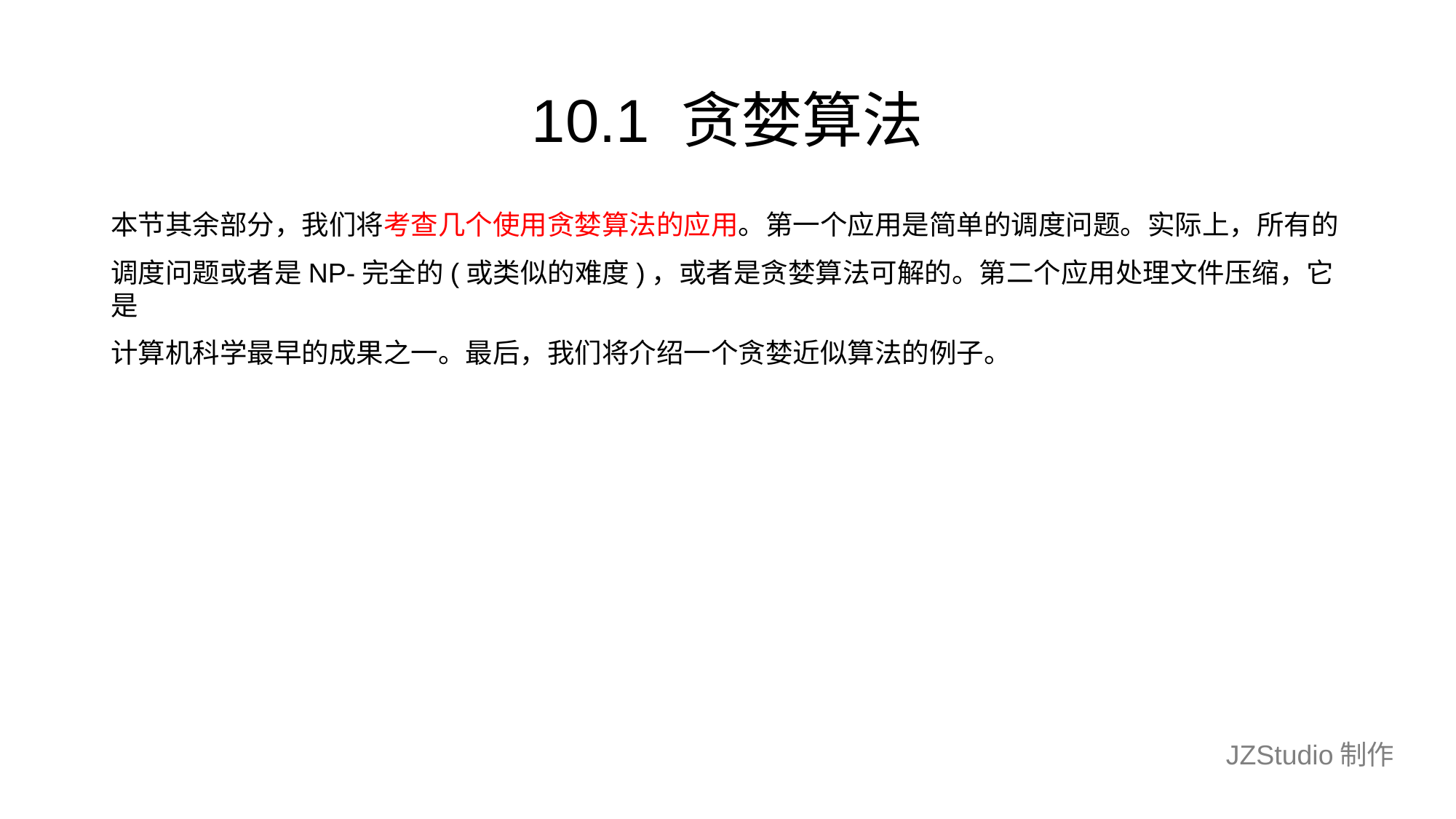

# 10.1 贪婪算法
本节其余部分，我们将考查几个使用贪婪算法的应用。第一个应用是简单的调度问题。实际上，所有的
调度问题或者是NP-完全的(或类似的难度)，或者是贪婪算法可解的。第二个应用处理文件压缩，它是
计算机科学最早的成果之一。最后，我们将介绍一个贪婪近似算法的例子。